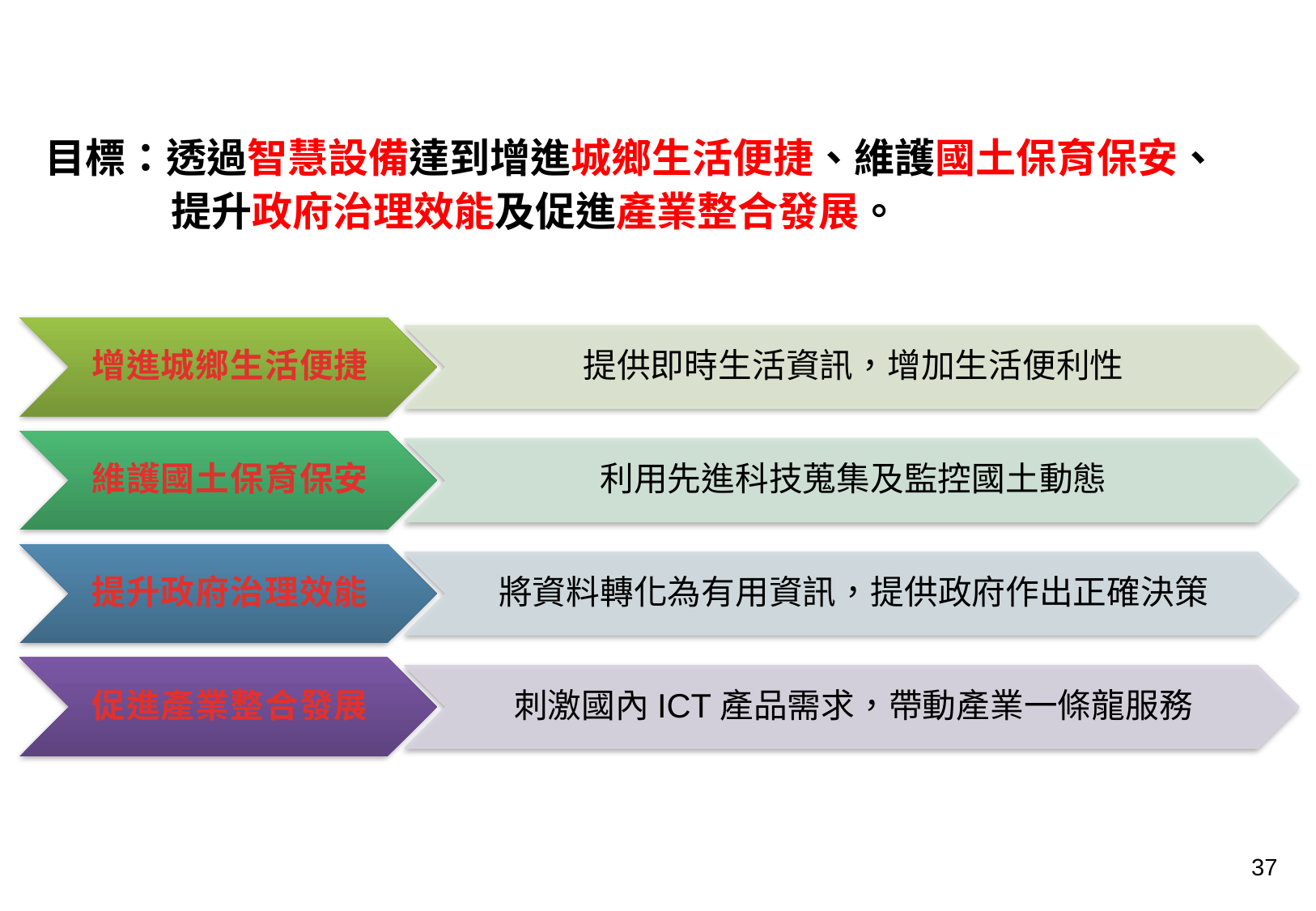

目標：透過智慧設備達到增進城鄉生活便捷、維護國土保育保安、提升政府治理效能及促進產業整合發展。
增進城鄉生活便捷
提供即時生活資訊，增加生活便利性
維護國土保育保安
利用先進科技蒐集及監控國土動態
提升政府治理效能
將資料轉化為有用資訊，提供政府作出正確決策
促進產業整合發展
刺激國內ICT產品需求，帶動產業一條龍服務
37